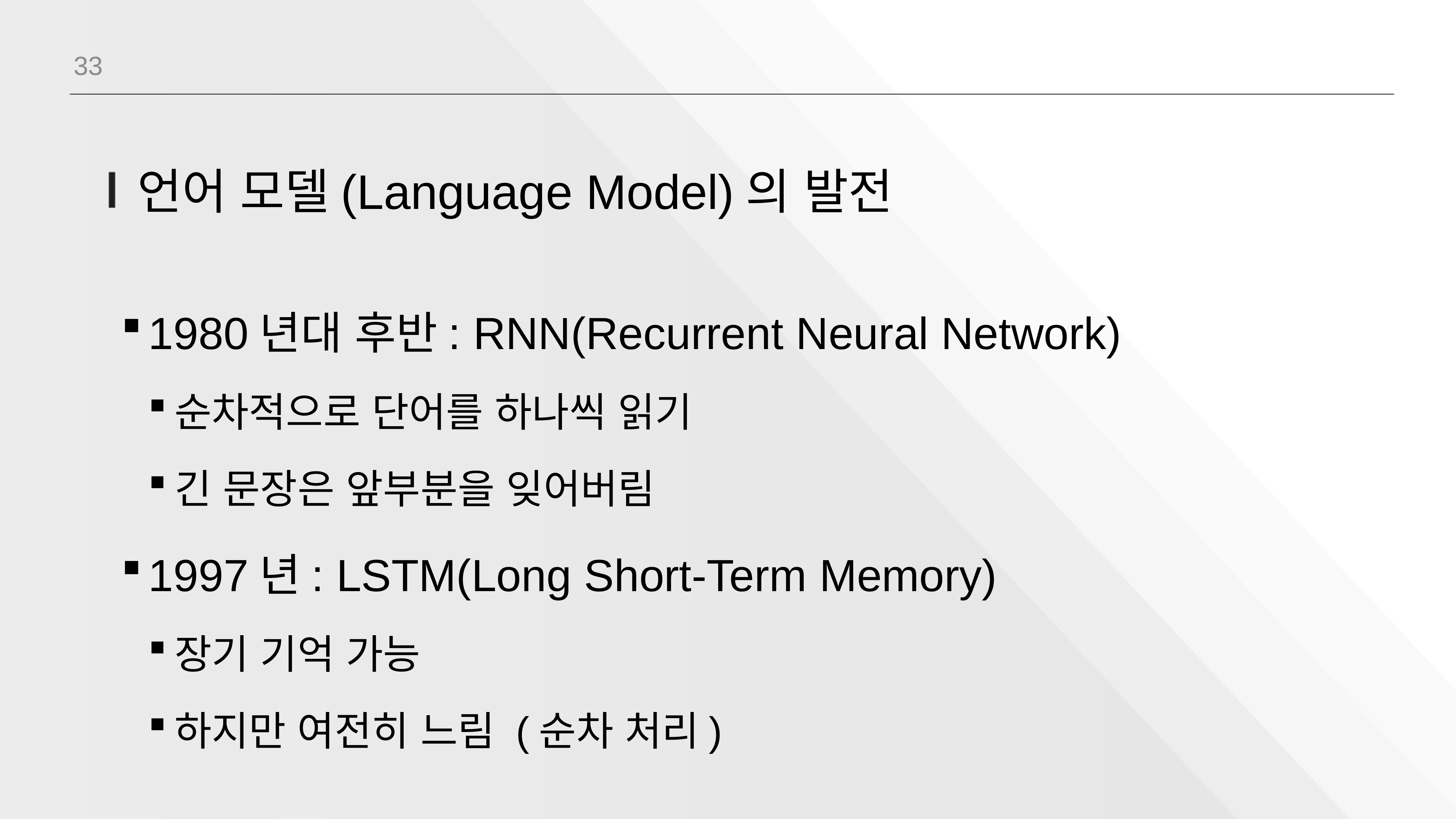

33
# 언어 모델(Language Model)의 발전
1980년대 후반: RNN(Recurrent Neural Network)
순차적으로 단어를 하나씩 읽기
긴 문장은 앞부분을 잊어버림
1997년: LSTM(Long Short-Term Memory)
장기 기억 가능
하지만 여전히 느림 (순차 처리)